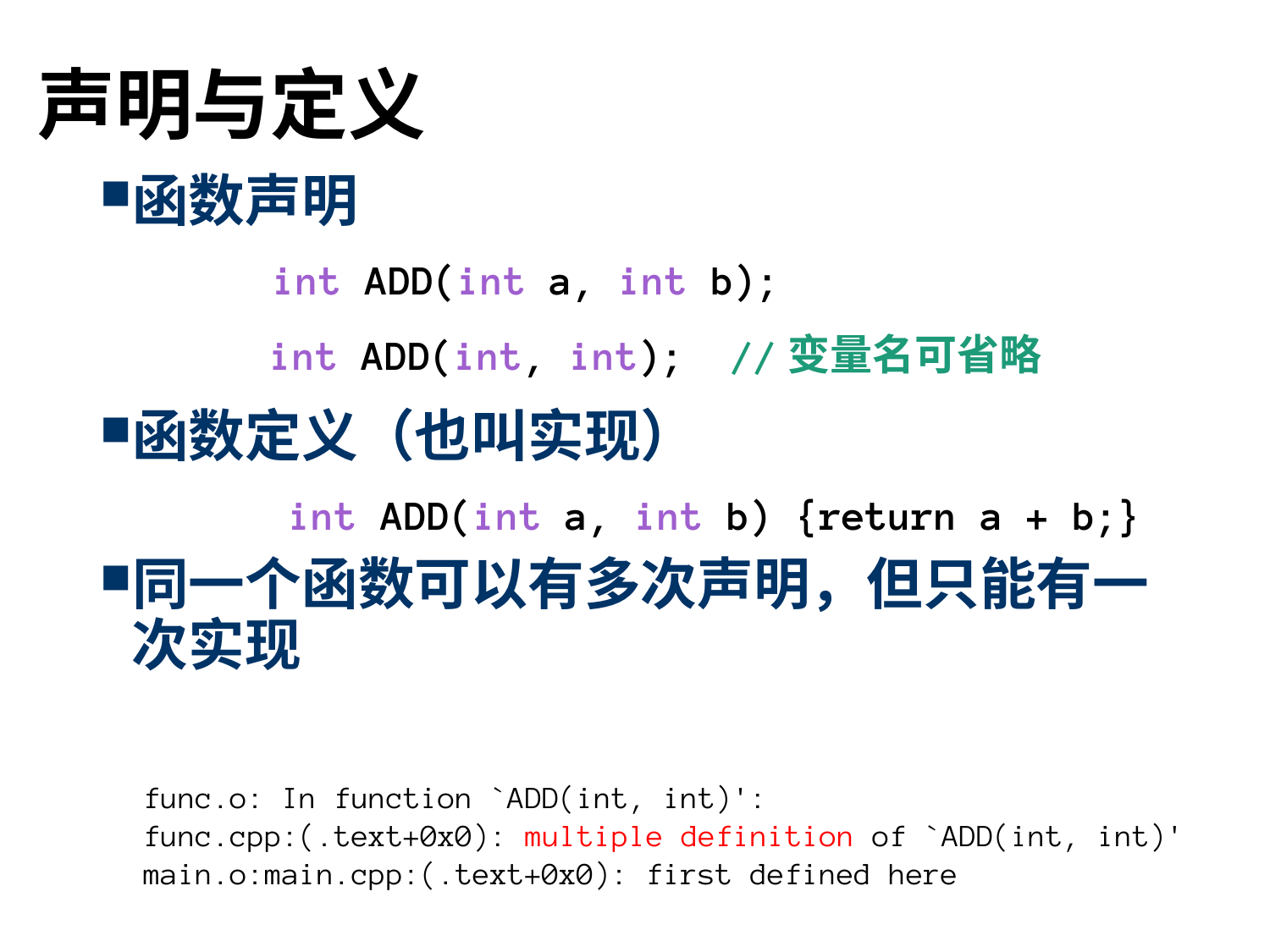

# 声明与定义
函数声明

函数定义（也叫实现）

同一个函数可以有多次声明，但只能有一次实现

int ADD(int a, int b);
int ADD(int, int);  //变量名可省略
int ADD(int a, int b) {return a + b;}
func.o: In function `ADD(int, int)':
func.cpp:(.text+0x0): multiple definition of `ADD(int, int)'
main.o:main.cpp:(.text+0x0): first defined here